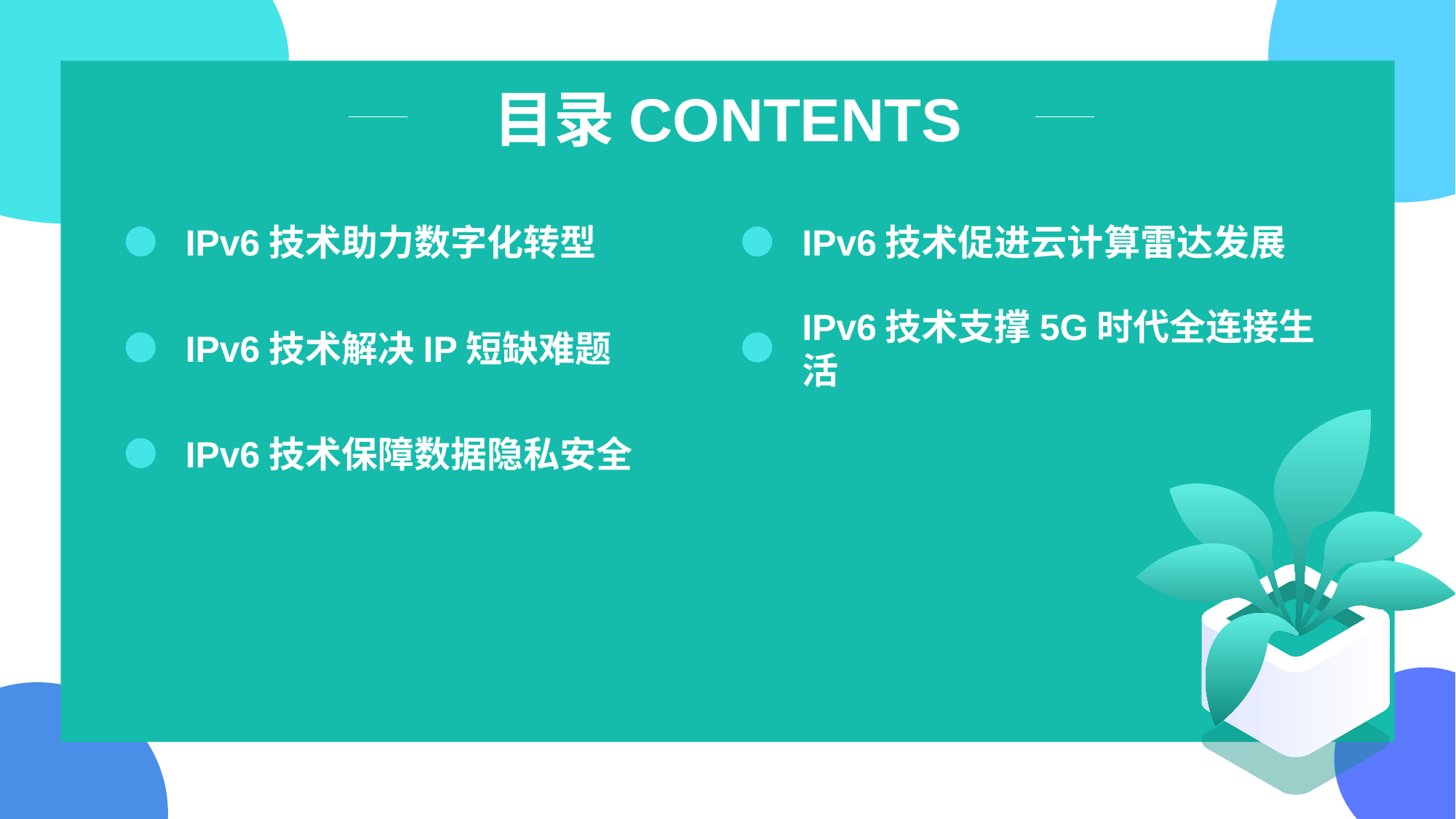

目录CONTENTS
IPv6技术助力数字化转型

IPv6技术促进云计算雷达发展

IPv6技术解决IP短缺难题

IPv6技术支撑5G时代全连接生活

IPv6技术保障数据隐私安全